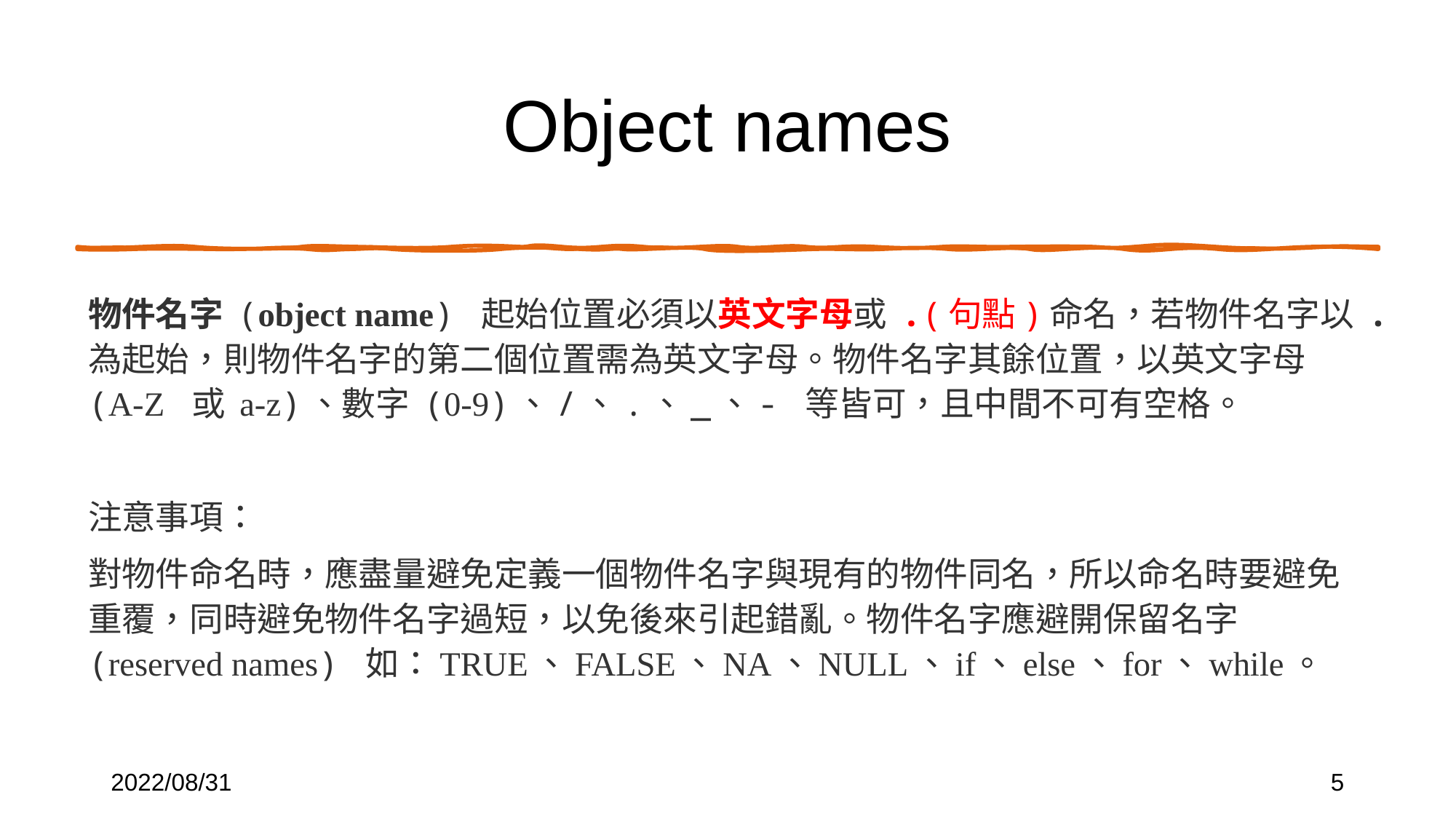

# Object names
物件名字 (object name) 起始位置必須以英文字母或 .(句點)命名，若物件名字以 .為起始，則物件名字的第二個位置需為英文字母。物件名字其餘位置，以英文字母 (A-Z 或 a-z)、數字 (0-9)、/、.、_、- 等皆可，且中間不可有空格。

注意事項：
對物件命名時，應盡量避免定義一個物件名字與現有的物件同名，所以命名時要避免重覆，同時避免物件名字過短，以免後來引起錯亂。物件名字應避開保留名字 (reserved names) 如：TRUE、FALSE、NA、NULL、if、else、for、while。
2022/08/31
5